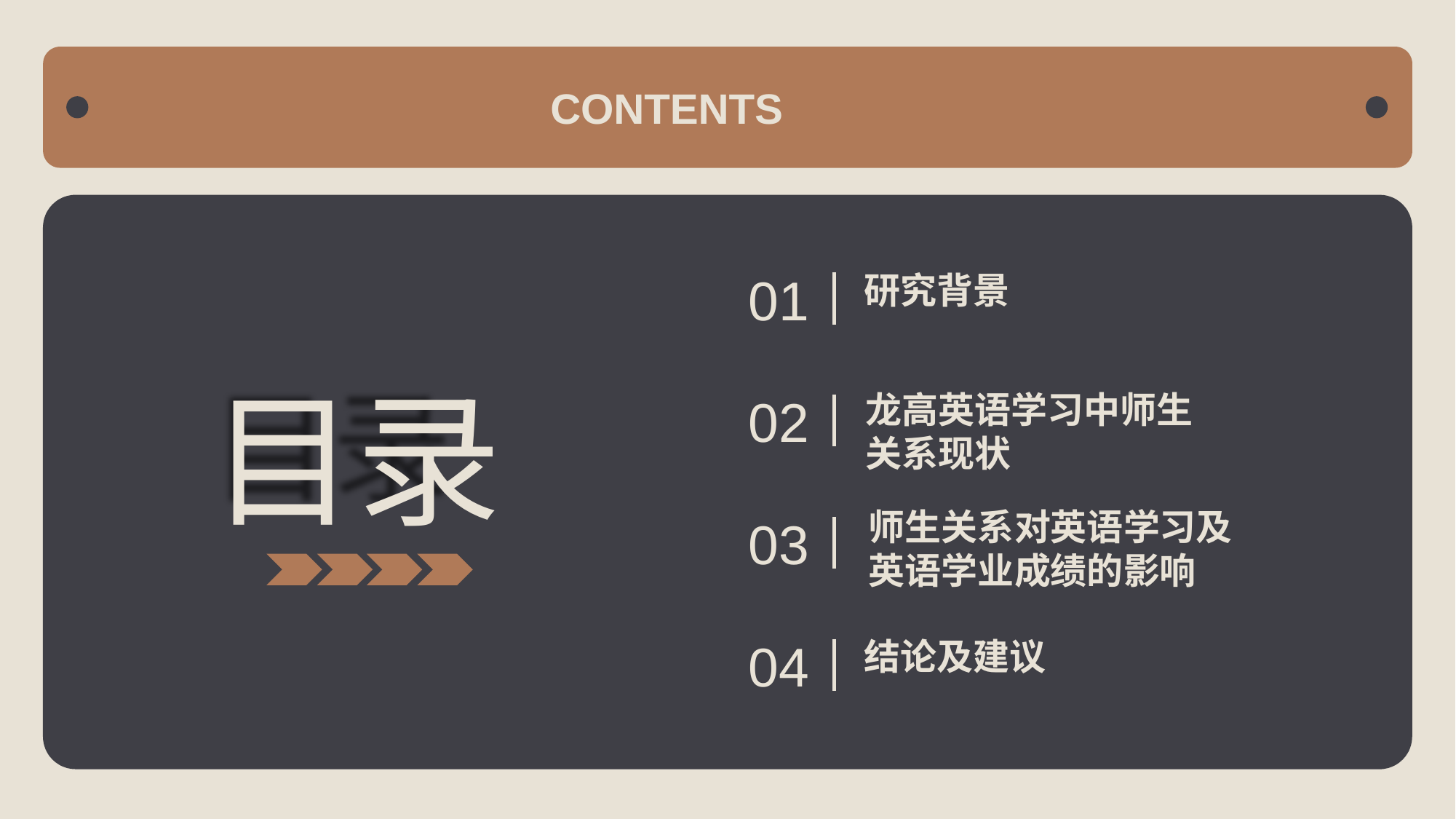

CONTENTS

01
研究背景
02
龙高英语学习中师生关系现状
03
师生关系对英语学习及英语学业成绩的影响
04
结论及建议
目录